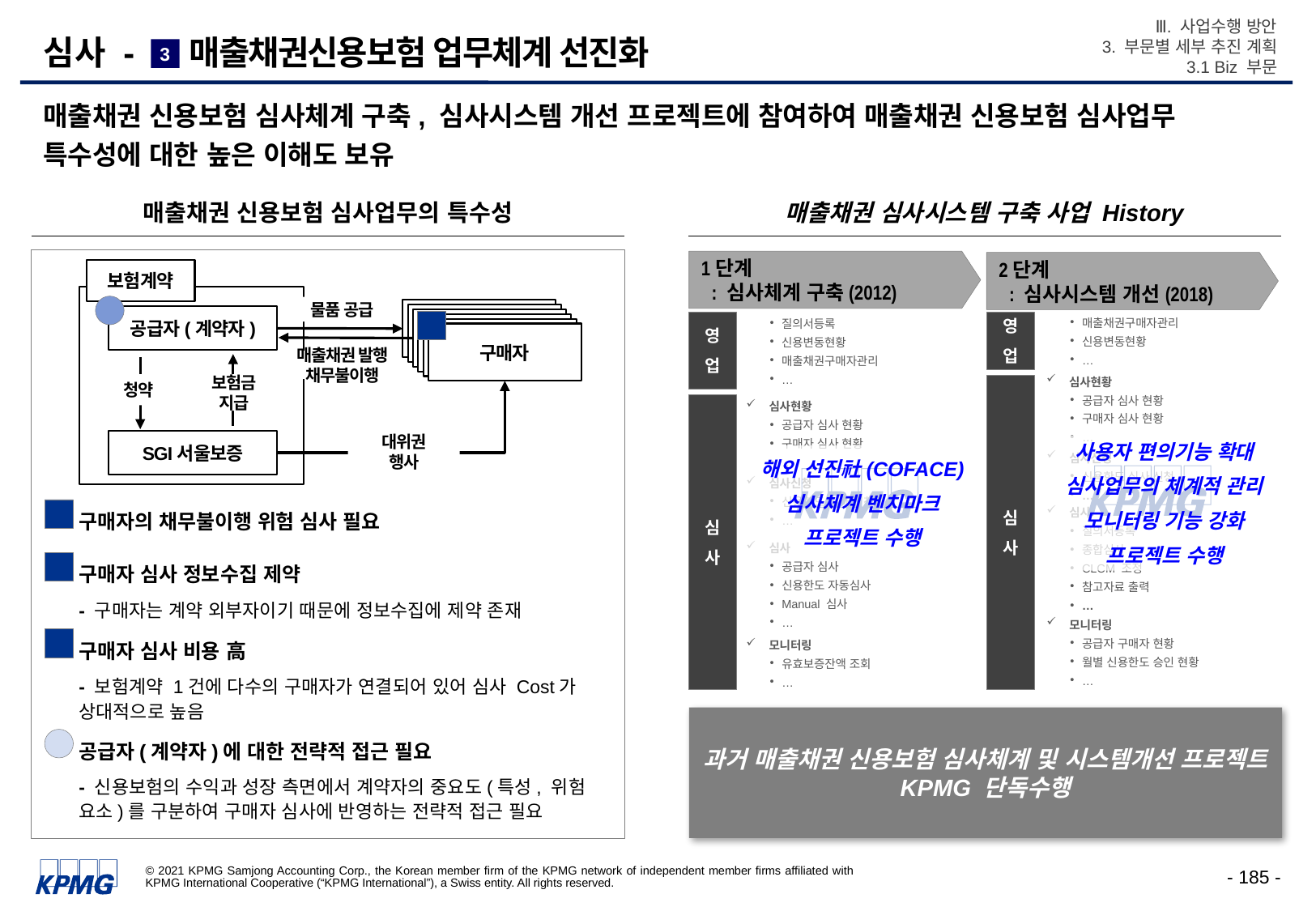

Ⅲ. 사업수행 방안
3. 부문별 세부 추진 계획
3.1 Biz 부문
# 심사 -     매출채권신용보험 업무체계 선진화
3
매출채권 신용보험 심사체계 구축, 심사시스템 개선 프로젝트에 참여하여 매출채권 신용보험 심사업무 특수성에 대한 높은 이해도 보유
매출채권 신용보험 심사업무의 특수성
매출채권 심사시스템 구축 사업 History

1단계
 : 심사체계 구축(2012)
2단계
 : 심사시스템 개선(2018)
보험계약

물품 공급
구매자
구매자
공급자(계약자)
구매자

질의서등록
신용변동현황
매출채권구매자관리
…
심사현황
공급자 심사 현황
구매자 심사 현황
…
심사신청
신용한도 심사 신청
…
심사
공급자 심사
신용한도 자동심사
Manual 심사
…
모니터링
유효보증잔액 조회
…
영
업
영
업
매출채권구매자관리
신용변동현황
…
구매자
구매자
구매자
매출채권 발행
채무불이행
심사현황
공급자 심사 현황
구매자 심사 현황
…
청약
보험금
지급
심
사
심
사
SGI서울보증
대위권
행사
사용자 편의기능 확대
심사업무의 체계적 관리
모니터링 기능 강화
프로젝트 수행

해외 선진社(COFACE)
심사체계 벤치마크
프로젝트 수행

심사신청
신용한도 심사 신청
…

구매자의 채무불이행 위험 심사 필요
심사
질의서등록
종합심사
CLCM 조정
참고자료 출력
…

구매자 심사 정보수집 제약
- 구매자는 계약 외부자이기 때문에 정보수집에 제약 존재
모니터링
공급자 구매자 현황
월별 신용한도 승인 현황
…

구매자 심사 비용 高
- 보험계약 1건에 다수의 구매자가 연결되어 있어 심사 Cost가 상대적으로 높음
과거 매출채권 신용보험 심사체계 및 시스템개선 프로젝트 KPMG 단독수행

공급자(계약자)에 대한 전략적 접근 필요
- 신용보험의 수익과 성장 측면에서 계약자의 중요도(특성, 위험 요소)를 구분하여 구매자 심사에 반영하는 전략적 접근 필요